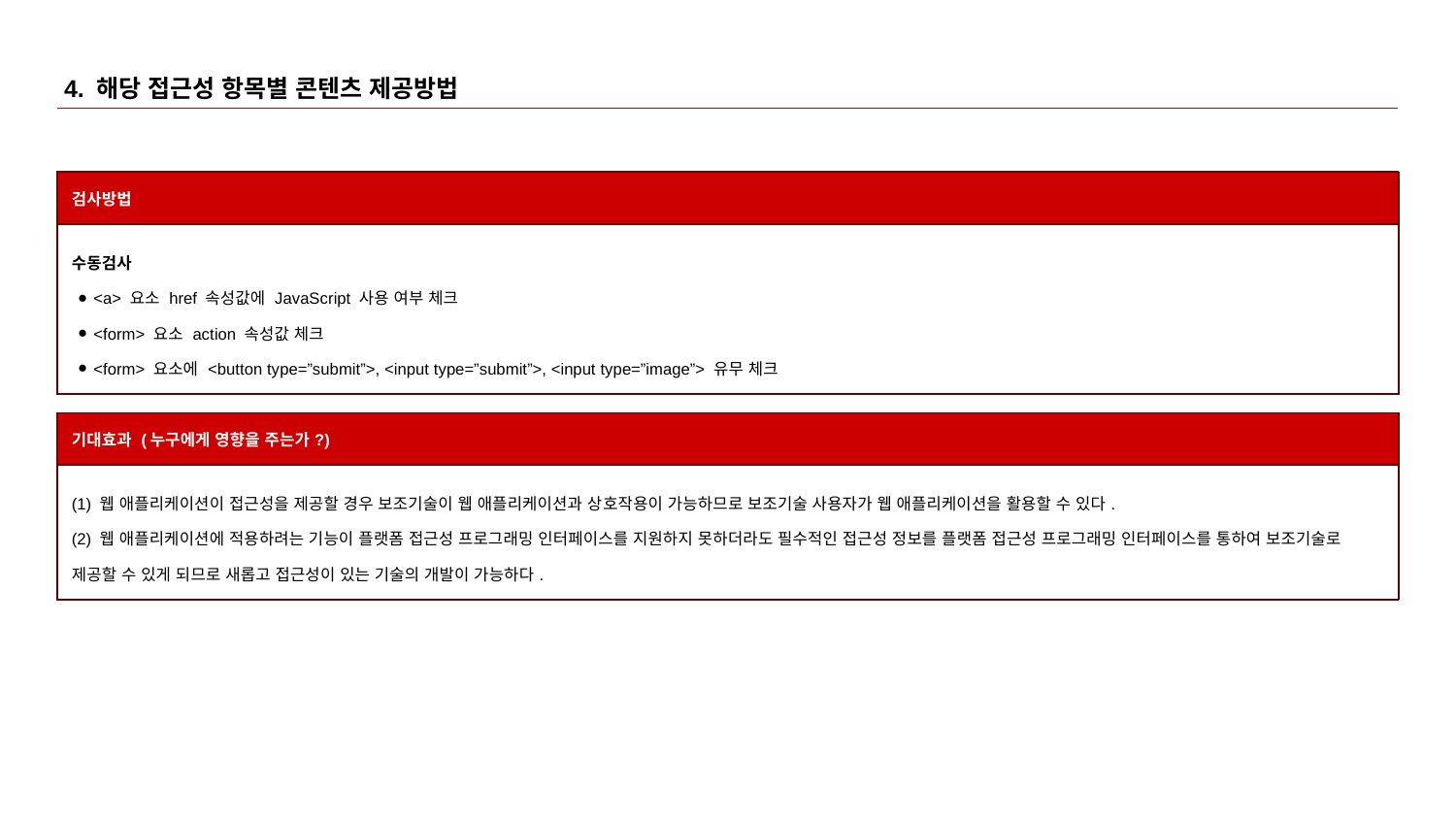

# 4. 해당 접근성 항목별 콘텐츠 제공방법
| 검사방법 |
| --- |
| 수동검사 <a> 요소 href 속성값에 JavaScript 사용 여부 체크 <form> 요소 action 속성값 체크 <form> 요소에 <button type=”submit”>, <input type=”submit”>, <input type=”image”> 유무 체크 |
| 기대효과 (누구에게 영향을 주는가?) |
| --- |
| (1) 웹 애플리케이션이 접근성을 제공할 경우 보조기술이 웹 애플리케이션과 상호작용이 가능하므로 보조기술 사용자가 웹 애플리케이션을 활용할 수 있다. (2) 웹 애플리케이션에 적용하려는 기능이 플랫폼 접근성 프로그래밍 인터페이스를 지원하지 못하더라도 필수적인 접근성 정보를 플랫폼 접근성 프로그래밍 인터페이스를 통하여 보조기술로 제공할 수 있게 되므로 새롭고 접근성이 있는 기술의 개발이 가능하다. |